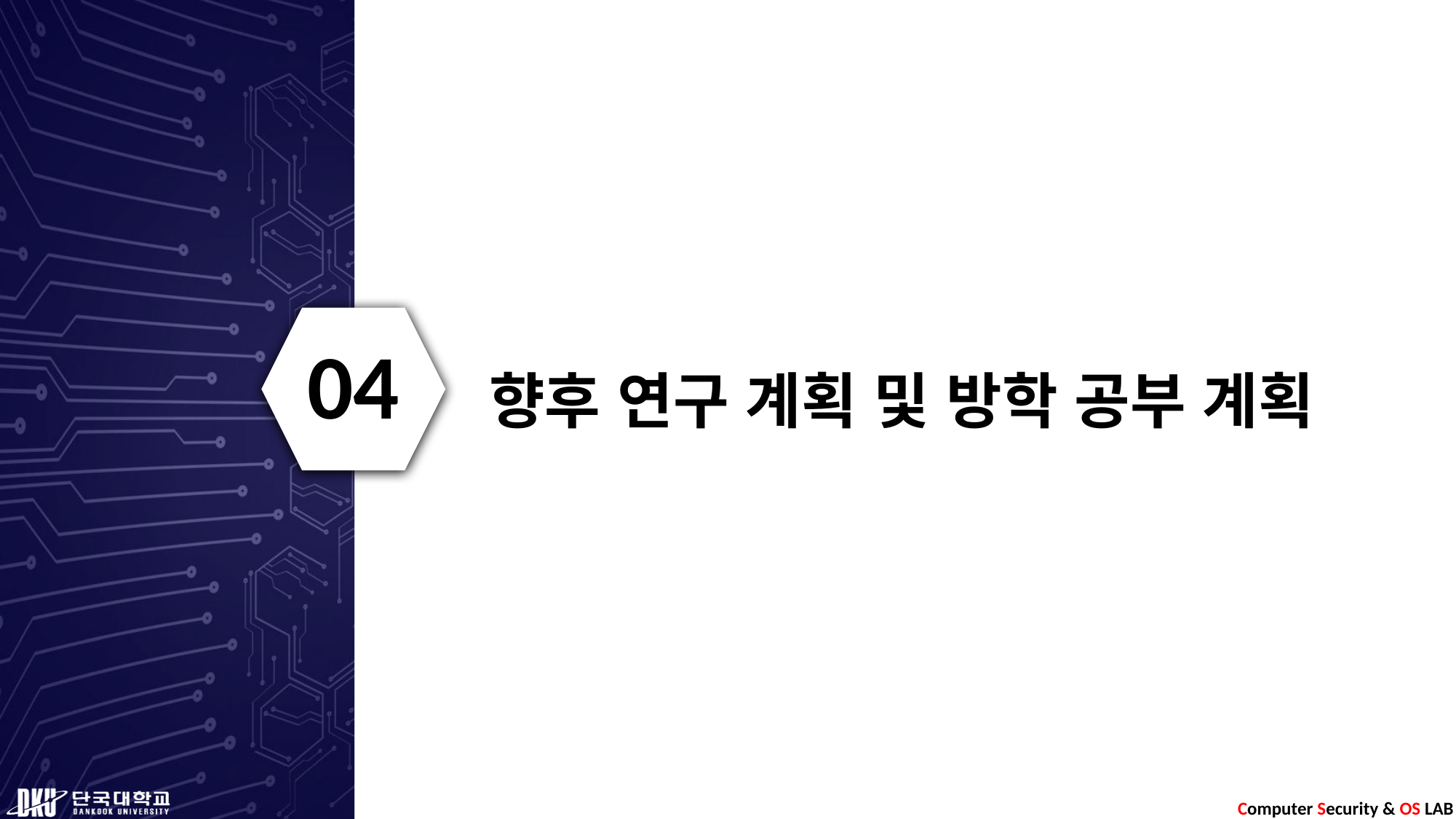

04
향후 연구 계획 및 방학 공부 계획